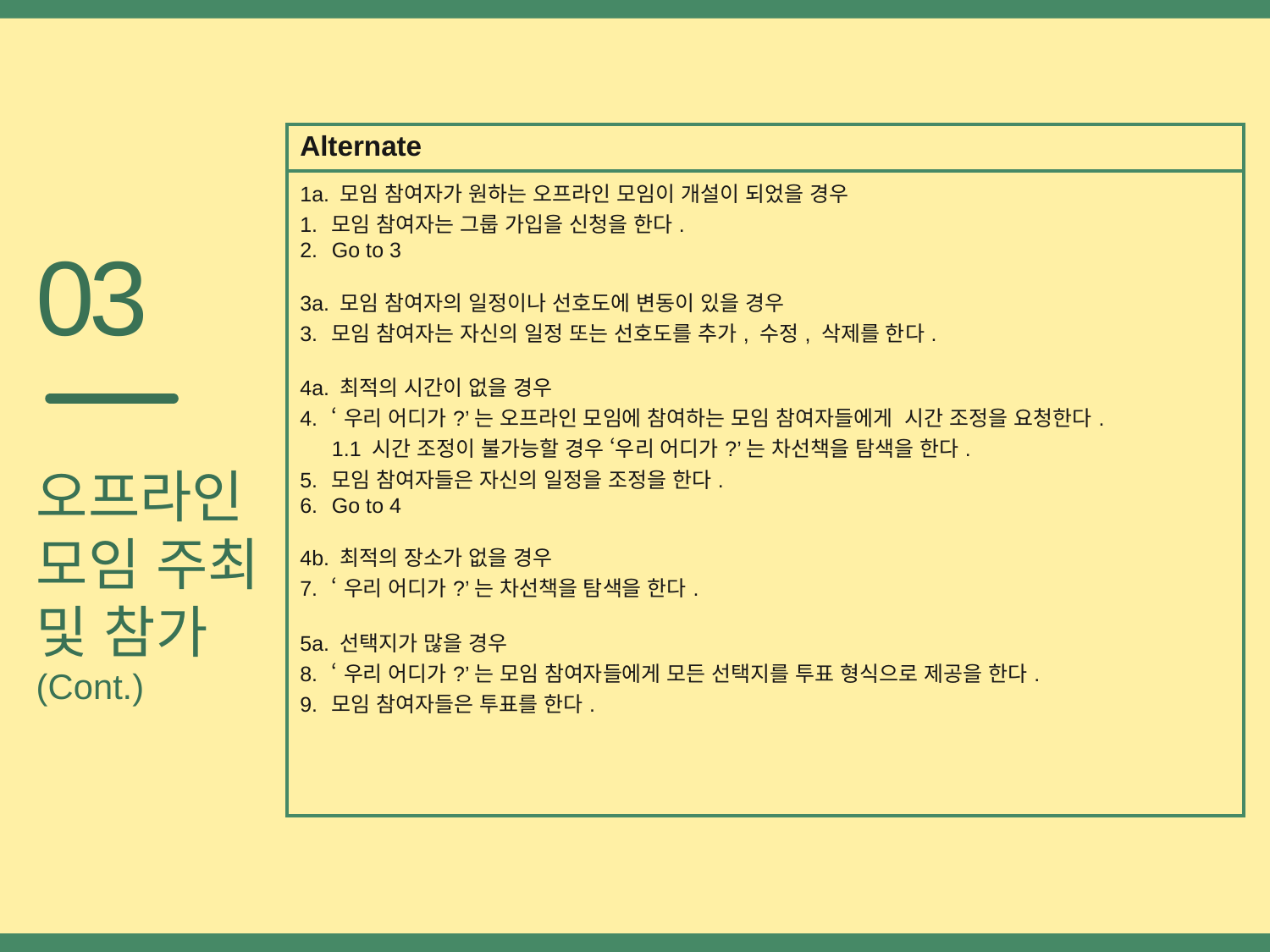

| Alternate |
| --- |
| 1a. 모임 참여자가 원하는 오프라인 모임이 개설이 되었을 경우 모임 참여자는 그룹 가입을 신청을 한다. Go to 3 3a. 모임 참여자의 일정이나 선호도에 변동이 있을 경우 모임 참여자는 자신의 일정 또는 선호도를 추가, 수정, 삭제를 한다. 4a. 최적의 시간이 없을 경우 ‘우리 어디가?’는 오프라인 모임에 참여하는 모임 참여자들에게 시간 조정을 요청한다. 1.1 시간 조정이 불가능할 경우 ‘우리 어디가?’는 차선책을 탐색을 한다. 모임 참여자들은 자신의 일정을 조정을 한다. Go to 4 4b. 최적의 장소가 없을 경우 ‘우리 어디가?’는 차선책을 탐색을 한다. 5a. 선택지가 많을 경우 ‘우리 어디가?’는 모임 참여자들에게 모든 선택지를 투표 형식으로 제공을 한다. 모임 참여자들은 투표를 한다. |
03
오프라인
모임 주최
및 참가
(Cont.)